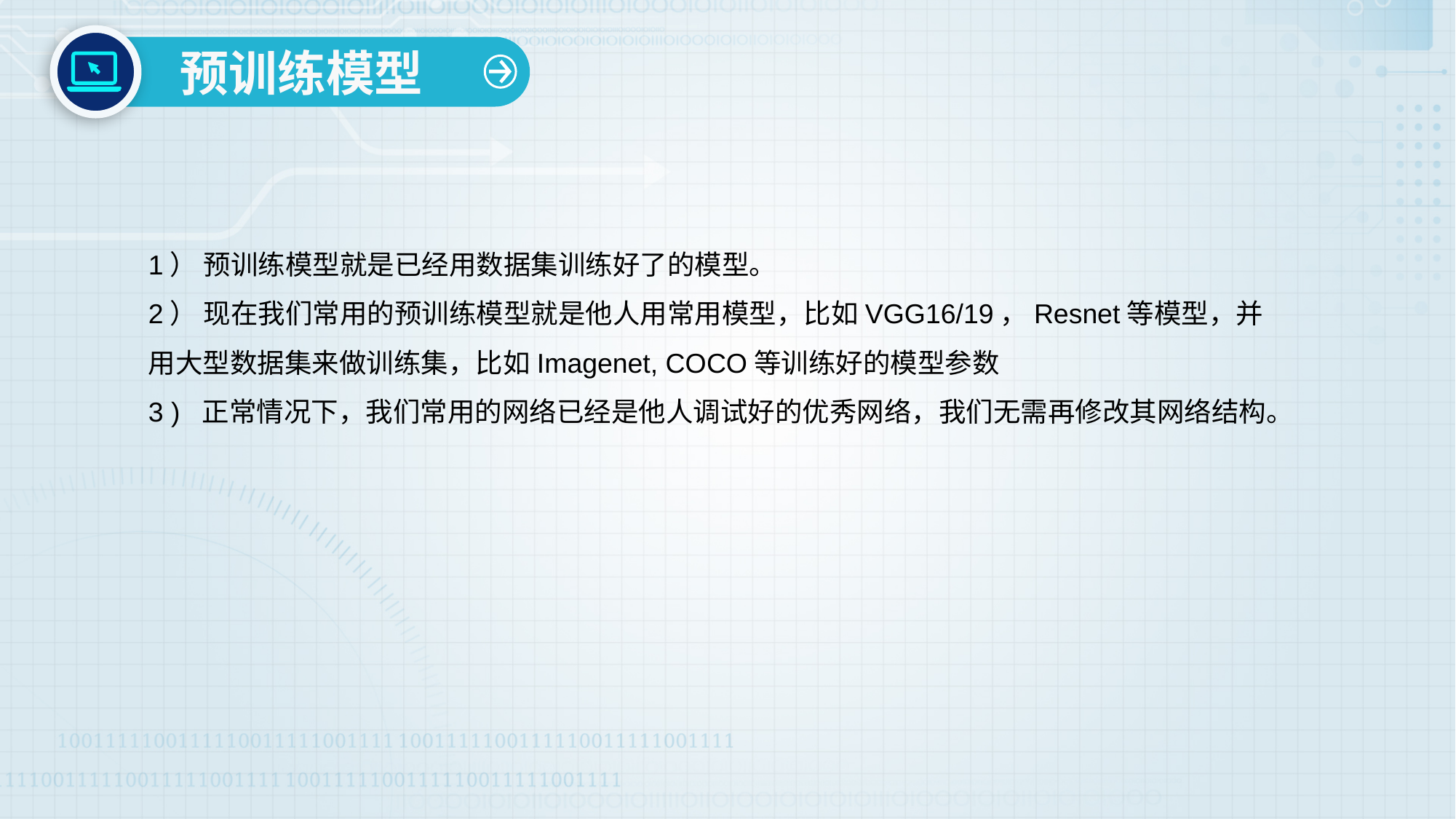

预训练模型

1） 预训练模型就是已经用数据集训练好了的模型。
2） 现在我们常用的预训练模型就是他人用常用模型，比如VGG16/19，Resnet等模型，并用大型数据集来做训练集，比如Imagenet, COCO等训练好的模型参数
3 )  正常情况下，我们常用的网络已经是他人调试好的优秀网络，我们无需再修改其网络结构。